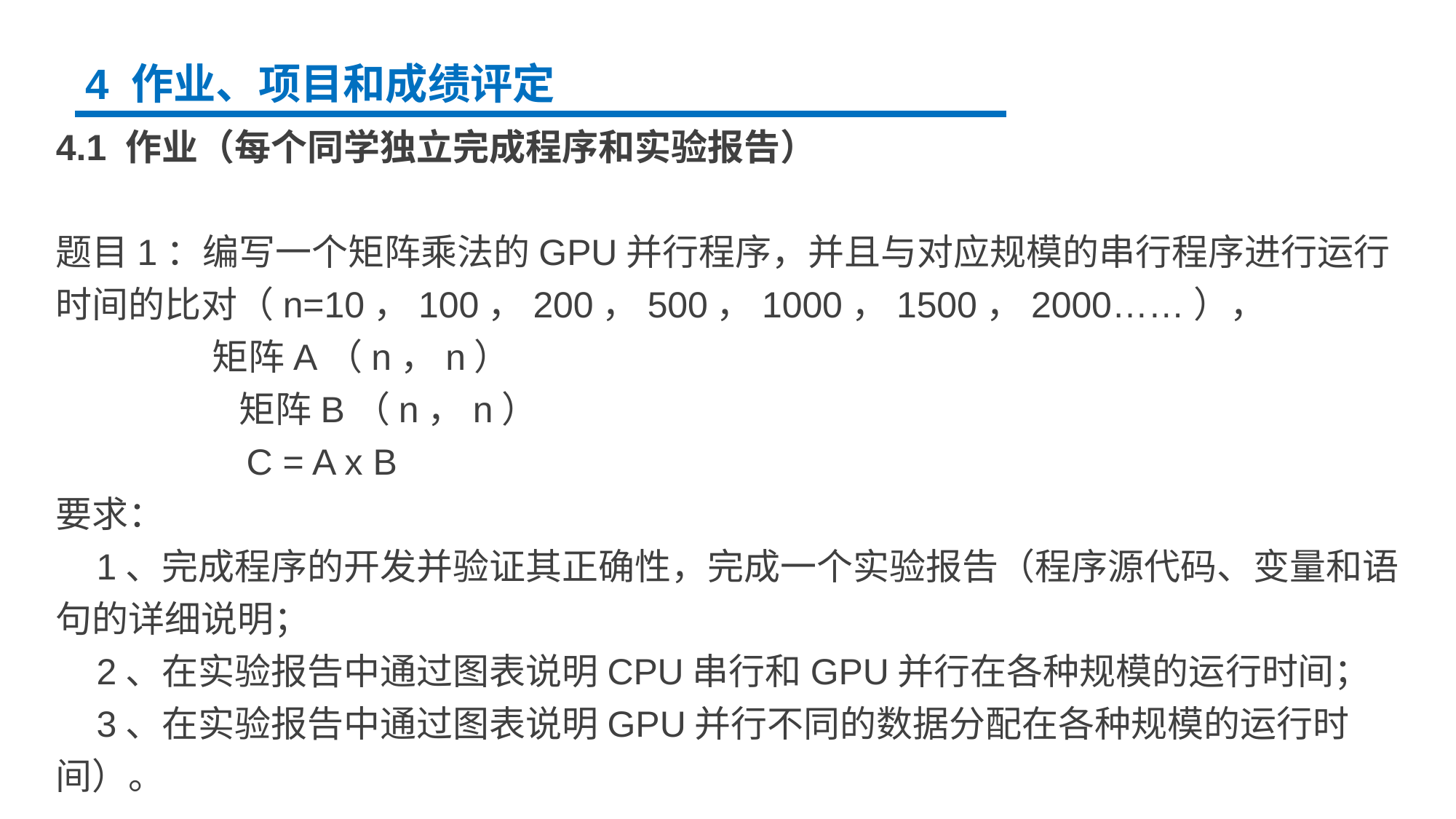

4 作业、项目和成绩评定
4.1 作业（每个同学独立完成程序和实验报告）

题目1：编写一个矩阵乘法的GPU并行程序，并且与对应规模的串行程序进行运行时间的比对（n=10，100，200，500，1000，1500，2000……），
                  矩阵A（n，n）
    	        矩阵B（n，n）
    	        C = A x B
要求：
    1、完成程序的开发并验证其正确性，完成一个实验报告（程序源代码、变量和语句的详细说明；
    2、在实验报告中通过图表说明CPU串行和GPU并行在各种规模的运行时间；
    3、在实验报告中通过图表说明GPU并行不同的数据分配在各种规模的运行时间）。